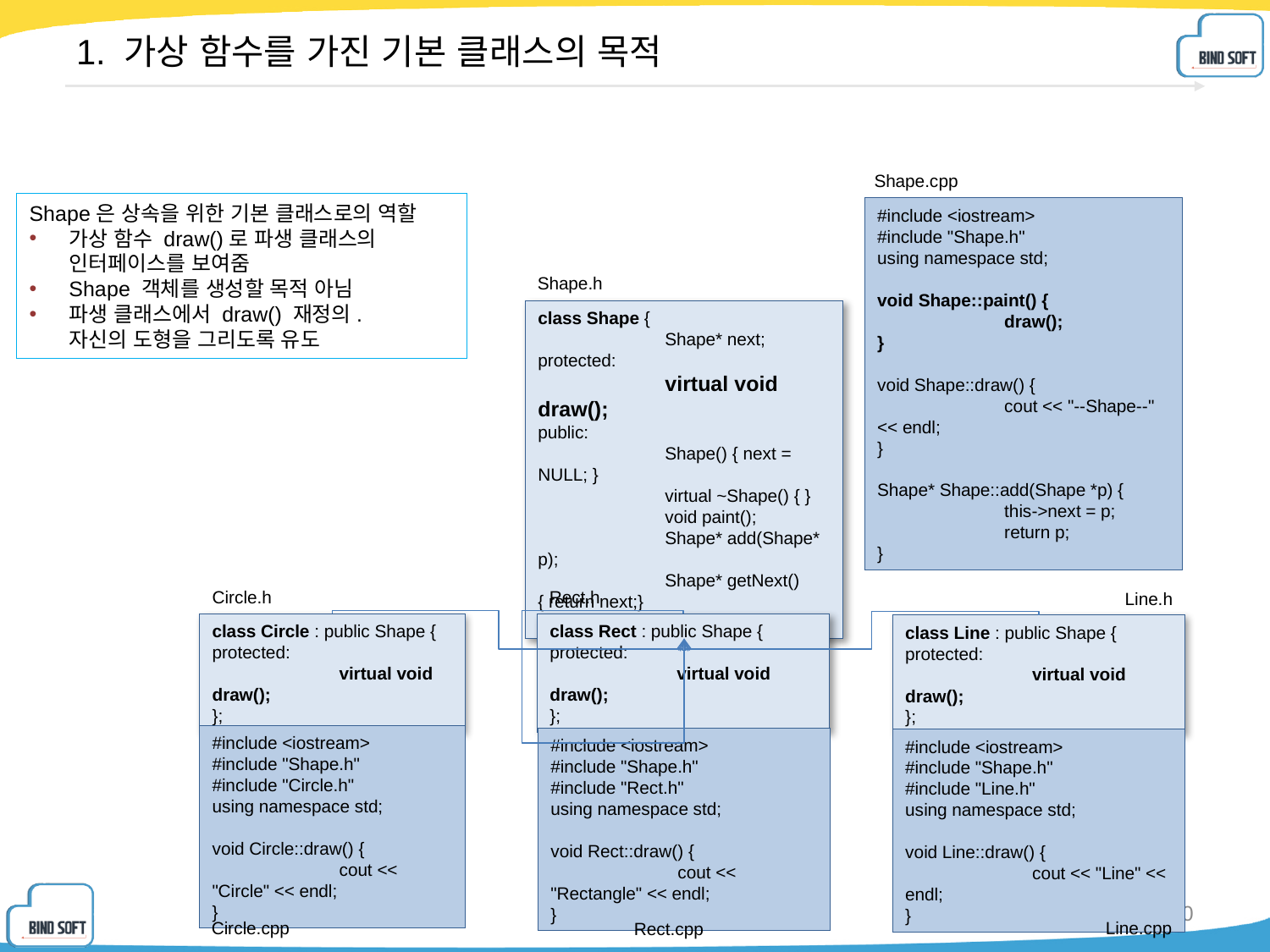

# 1. 가상 함수를 가진 기본 클래스의 목적
Shape.cpp
Shape은 상속을 위한 기본 클래스로의 역할
가상 함수 draw()로 파생 클래스의         인터페이스를 보여줌
Shape 객체를 생성할 목적 아님
파생 클래스에서 draw() 재정의.                자신의 도형을 그리도록 유도
#include <iostream>
#include "Shape.h"
using namespace std;

void Shape::paint() {
	draw();
}

void Shape::draw() {
	cout << "--Shape--" << endl;
}

Shape* Shape::add(Shape *p) {
	this->next = p;
	return p;
}
Shape.h
class Shape {
	Shape* next;
protected:
	virtual void draw();
public:
	Shape() { next = NULL; }
	virtual ~Shape() { }
	void paint();
	Shape* add(Shape* p);
	Shape* getNext() { return next;}
};
Rect.h
Circle.h
Line.h
class Rect : public Shape {
protected:
	virtual void draw();
};
class Circle : public Shape {
protected:
	virtual void draw();
};
class Line : public Shape {
protected:
	virtual void draw();
};
#include <iostream>
#include "Shape.h"
#include "Circle.h"
using namespace std;

void Circle::draw() {
	cout << "Circle" << endl;
}
#include <iostream>
#include "Shape.h"
#include "Rect.h"
using namespace std;

void Rect::draw() {
	cout << "Rectangle" << endl;
}
#include <iostream>
#include "Shape.h"
#include "Line.h"
using namespace std;

void Line::draw() {
	cout << "Line" << endl;
}
20
Circle.cpp
Line.cpp
Rect.cpp